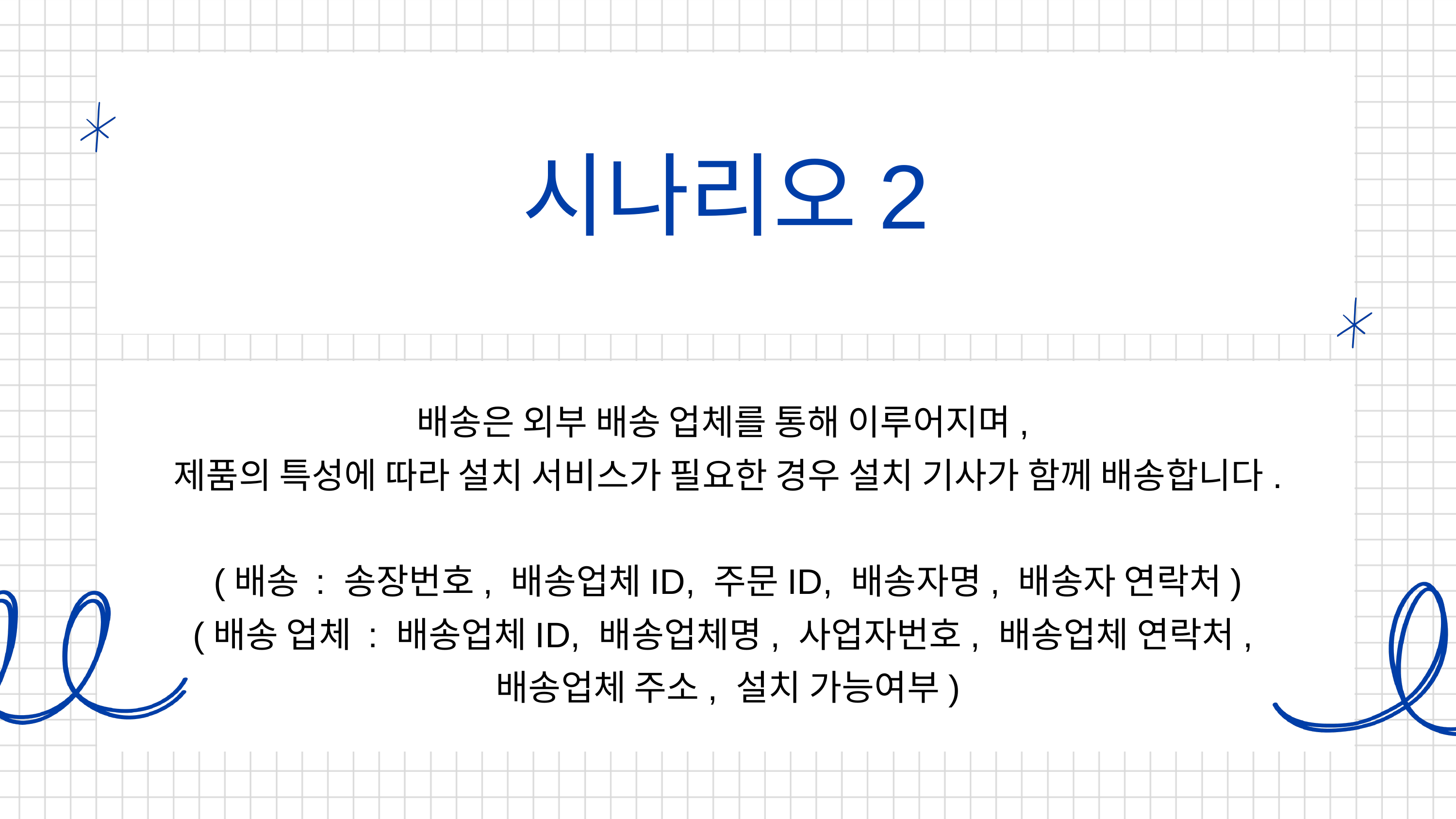

시나리오2

배송은 외부 배송 업체를 통해 이루어지며,
제품의 특성에 따라 설치 서비스가 필요한 경우 설치 기사가 함께 배송합니다.

(배송 : 송장번호, 배송업체ID, 주문ID, 배송자명, 배송자 연락처)
(배송 업체 : 배송업체ID, 배송업체명, 사업자번호, 배송업체 연락처,
배송업체 주소, 설치 가능여부)